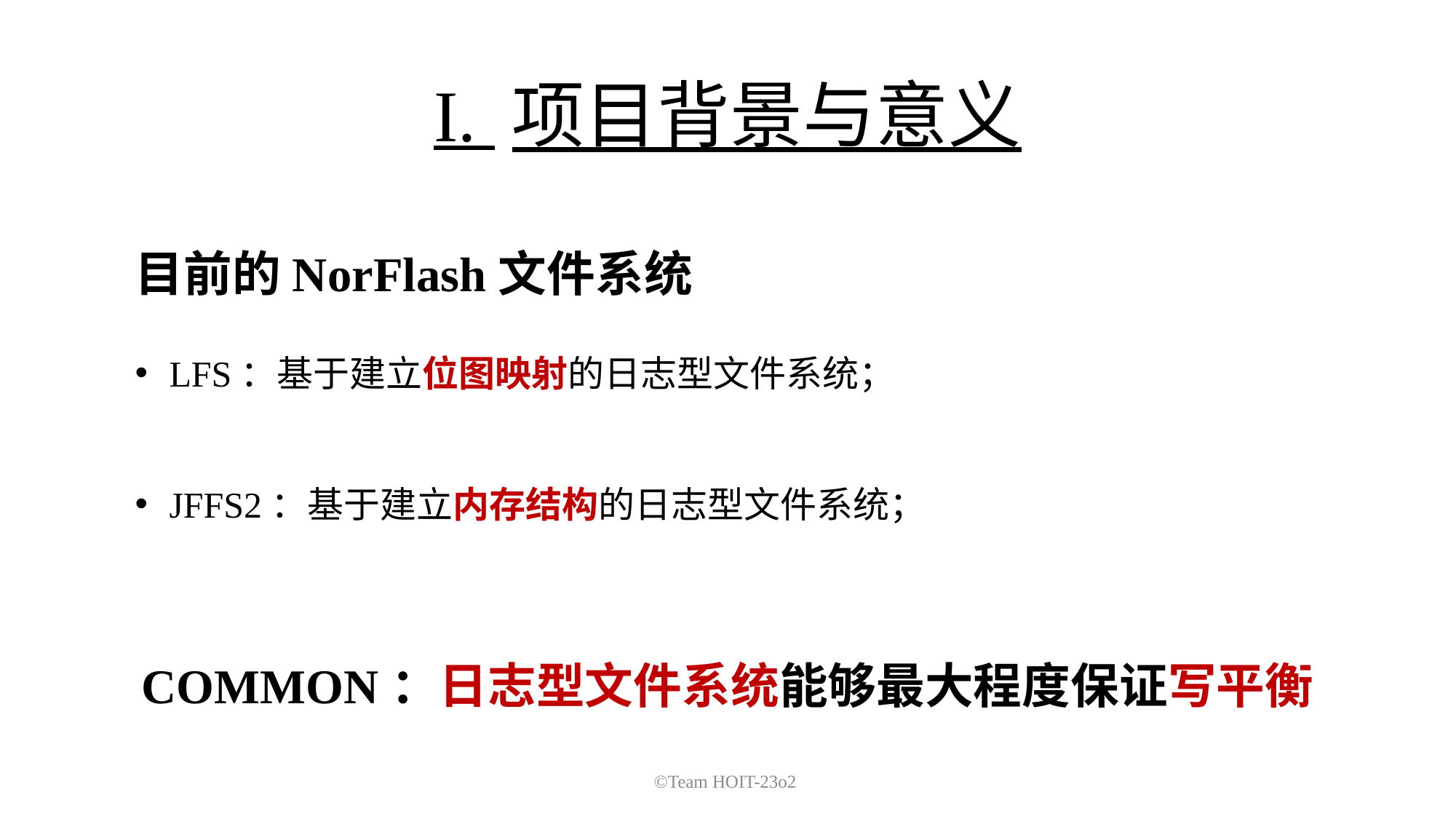

I. 项目背景与意义
目前的NorFlash文件系统
LFS：基于建立位图映射的日志型文件系统；

JFFS2：基于建立内存结构的日志型文件系统；

COMMON：日志型文件系统能够最大程度保证写平衡
©Team HOIT-23o2